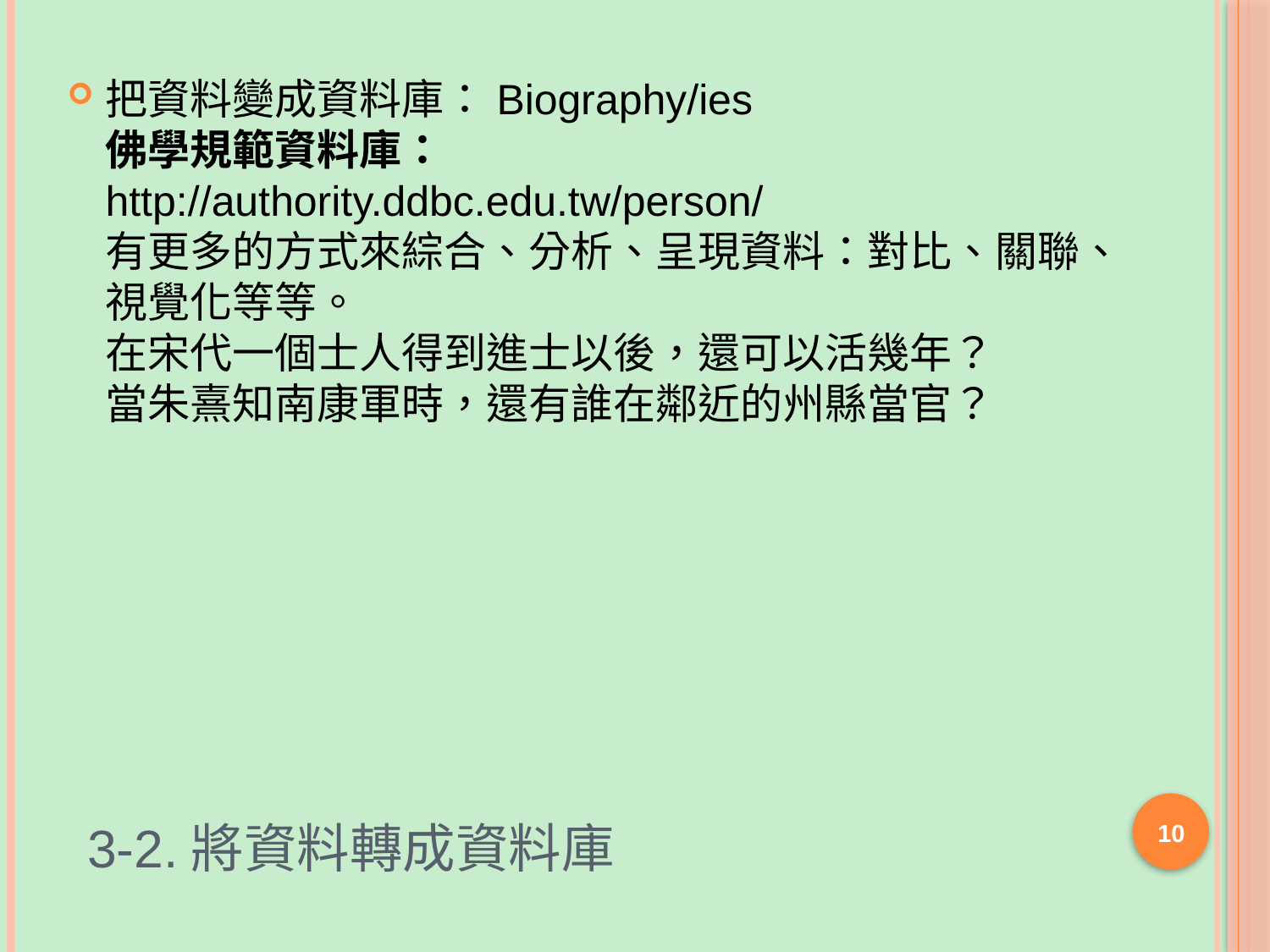

把資料變成資料庫：Biography/ies
佛學規範資料庫：
http://authority.ddbc.edu.tw/person/
有更多的方式來綜合、分析、呈現資料：對比、關聯、視覺化等等。
在宋代一個士人得到進士以後，還可以活幾年？
當朱熹知南康軍時，還有誰在鄰近的州縣當官？
# 3-2.將資料轉成資料庫
10